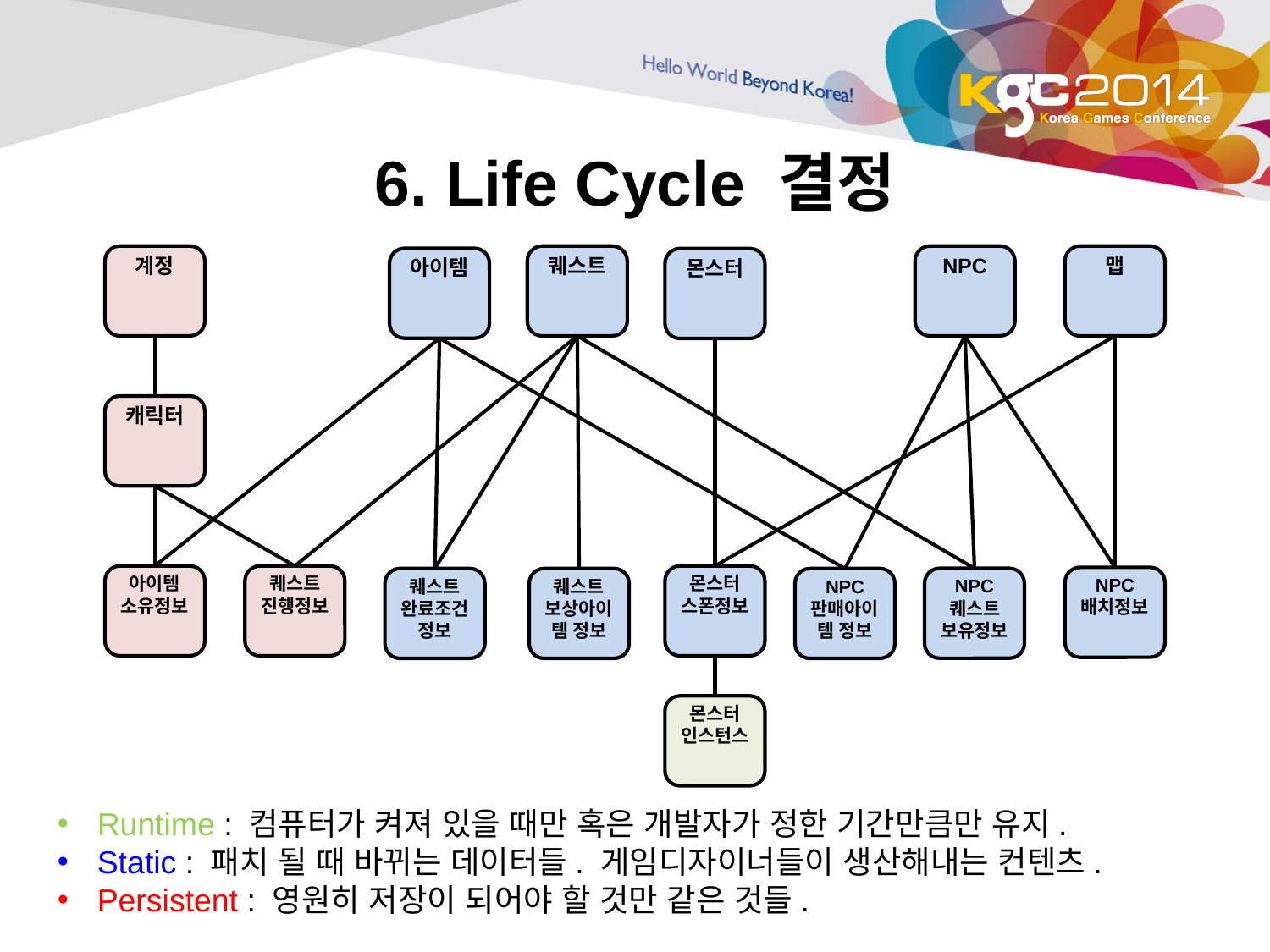

# 6. Life Cycle 결정

퀘스트
계정

NPC

맵

아이템

몬스터

캐릭터

아이템 소유정보
퀘스트 진행정보
몬스터
스폰정보

NPC
배치정보

NPC
퀘스트
보유정보

퀘스트 보상아이템 정보
퀘스트 완료조건 정보

NPC
판매아이템 정보

몬스터
인스턴스
Runtime : 컴퓨터가 켜져 있을 때만 혹은 개발자가 정한 기간만큼만 유지.
Static : 패치 될 때 바뀌는 데이터들. 게임디자이너들이 생산해내는 컨텐츠.
Persistent : 영원히 저장이 되어야 할 것만 같은 것들.